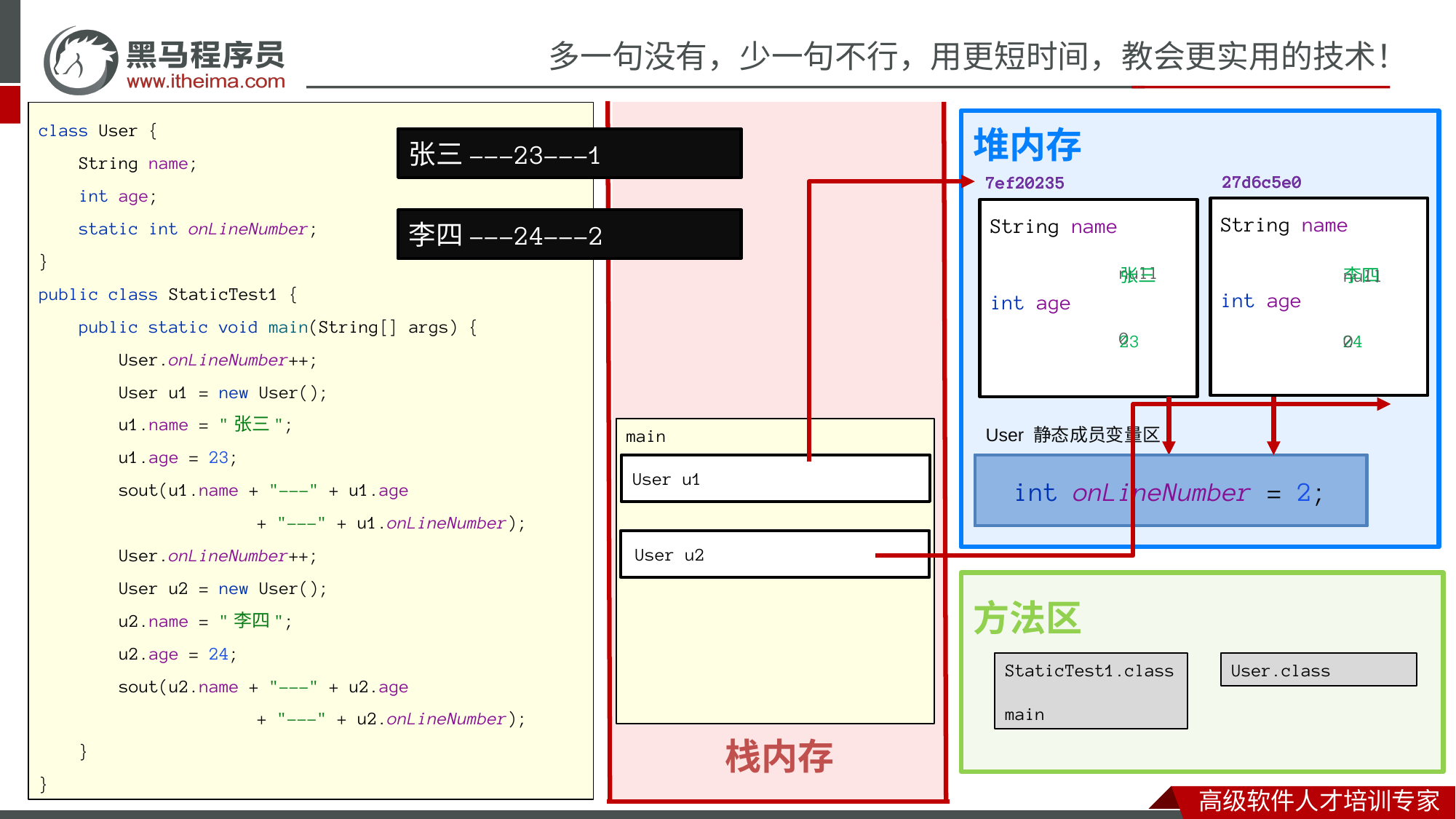

堆内存

class User {
    String name;
    int age;
    static int onLineNumber;
}
public class StaticTest1 {
    public static void main(String[] args) {
        User.onLineNumber++;
        User u1 = new User();
        u1.name = "张三";
        u1.age = 23;
        sout(u1.name + "---" + u1.age
		+ "---" + u1.onLineNumber);
        User.onLineNumber++;
        User u2 = new User();
        u2.name = "李四";
        u2.age = 24;
        sout(u2.name + "---" + u2.age
		+ "---" + u2.onLineNumber);
    }
}

栈内存
张三---23---1
27d6c5e0
27d6c5e0
7ef20235
7ef20235

String name

int age

String name

int age

李四---24---2
null

0
张三

23
李四

24
null

0
User 静态成员变量区
main

int onLineNumber = 0;
int onLineNumber = 1;
int onLineNumber = 2;
User u1

User u2
方法区

StaticTest1.class

main
User.class